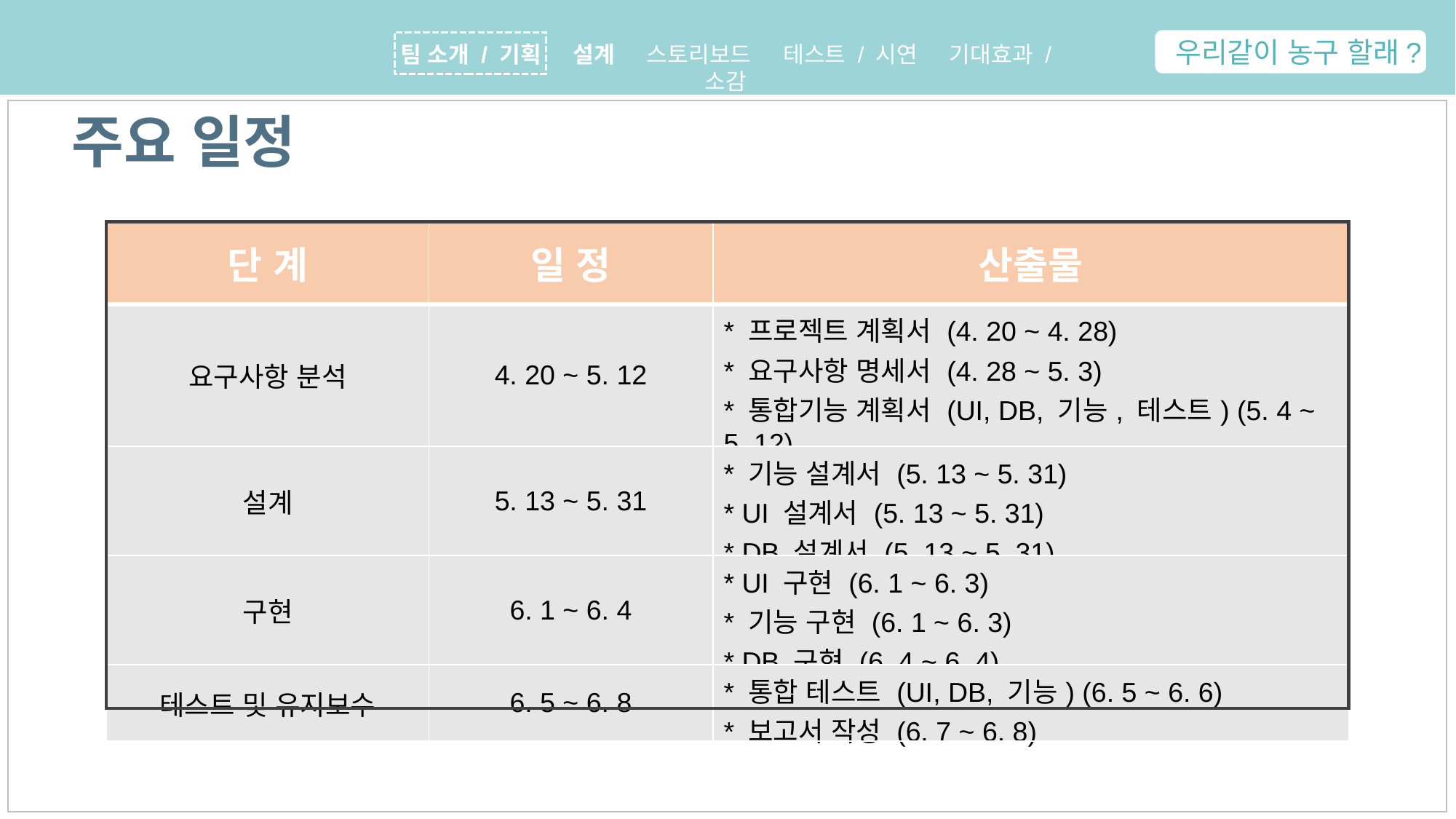

우리같이 농구 할래?

팀 소개 / 기획     설계     스토리보드     테스트 / 시연     기대효과 / 소감

   주요 일정
| 단 계 | 일 정 | 산출물 |
| --- | --- | --- |
| 요구사항 분석 | 4. 20 ~ 5. 12 | \* 프로젝트 계획서 (4. 20 ~ 4. 28) \* 요구사항 명세서 (4. 28 ~ 5. 3) \* 통합기능 계획서 (UI, DB, 기능, 테스트) (5. 4 ~ 5. 12) |
| 설계 | 5. 13 ~ 5. 31 | \* 기능 설계서 (5. 13 ~ 5. 31) \* UI 설계서 (5. 13 ~ 5. 31) \* DB 설계서 (5. 13 ~ 5. 31) |
| 구현 | 6. 1 ~ 6. 4 | \* UI 구현 (6. 1 ~ 6. 3) \* 기능 구현 (6. 1 ~ 6. 3) \* DB 구현 (6. 4 ~ 6. 4) |
| 테스트 및 유지보수 | 6. 5 ~ 6. 8 | \* 통합 테스트 (UI, DB, 기능) (6. 5 ~ 6. 6) \* 보고서 작성 (6. 7 ~ 6. 8) |